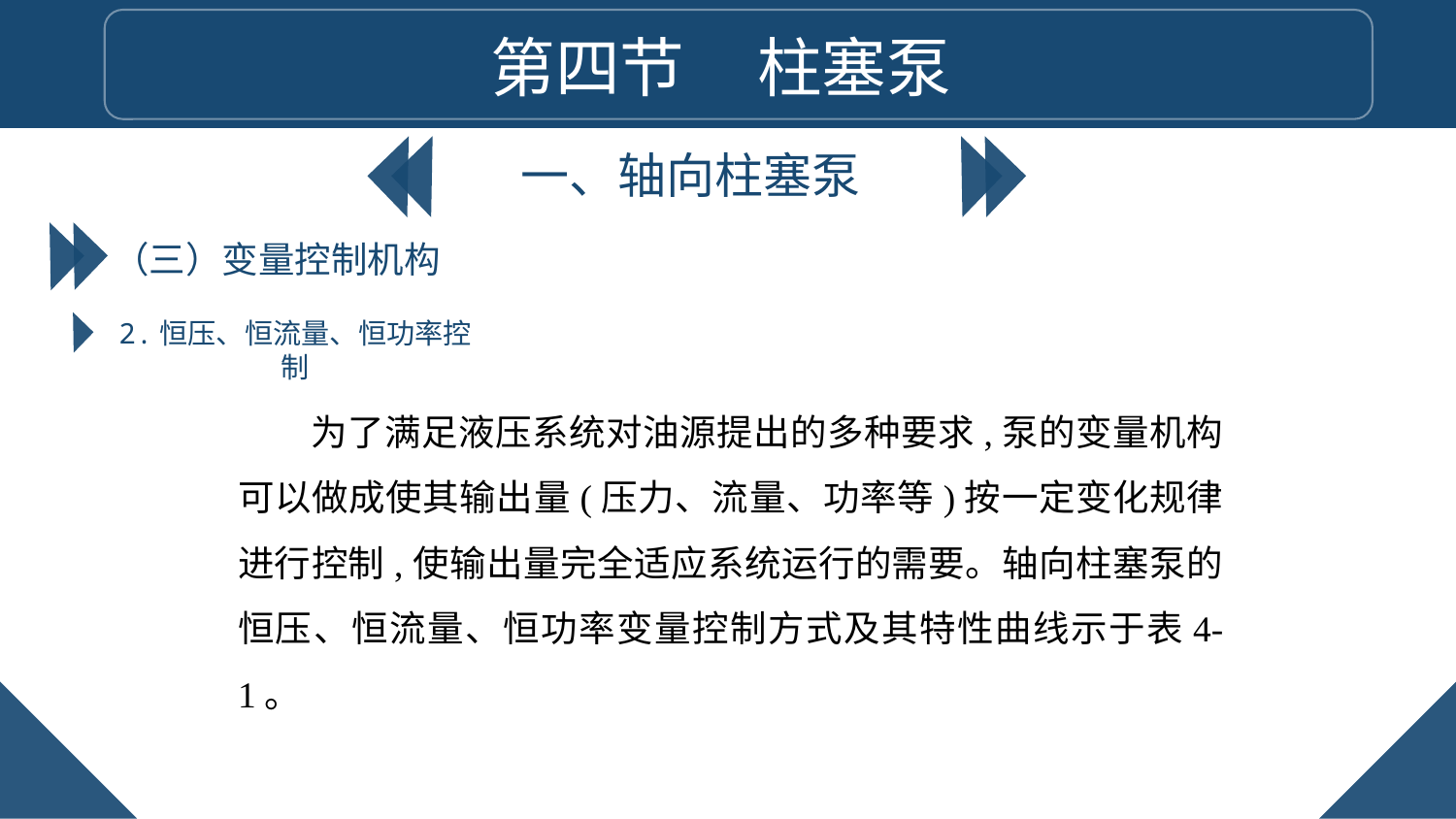

第四节     柱塞泵
一、轴向柱塞泵

（三）变量控制机构

2.恒压、恒流量、恒功率控制

为了满足液压系统对油源提出的多种要求,泵的变量机构可以做成使其输出量(压力、流量、功率等)按一定变化规律进行控制,使输出量完全适应系统运行的需要。轴向柱塞泵的恒压、恒流量、恒功率变量控制方式及其特性曲线示于表4-1。